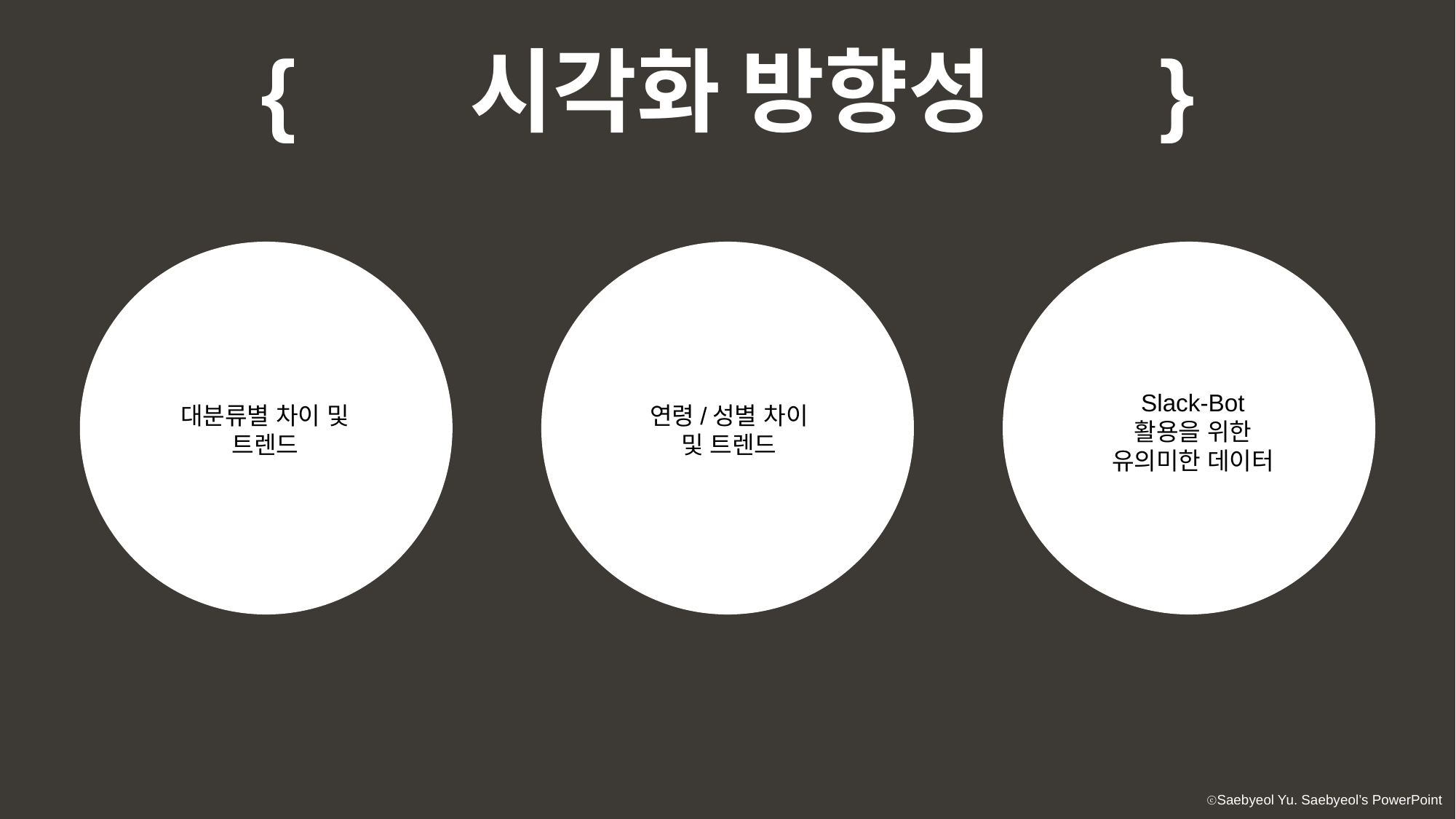

{      시각화 방향성       }

대분류별 차이 및 트렌드

연령/성별 차이 및 트렌드

Slack-Bot 활용을 위한 유의미한 데이터